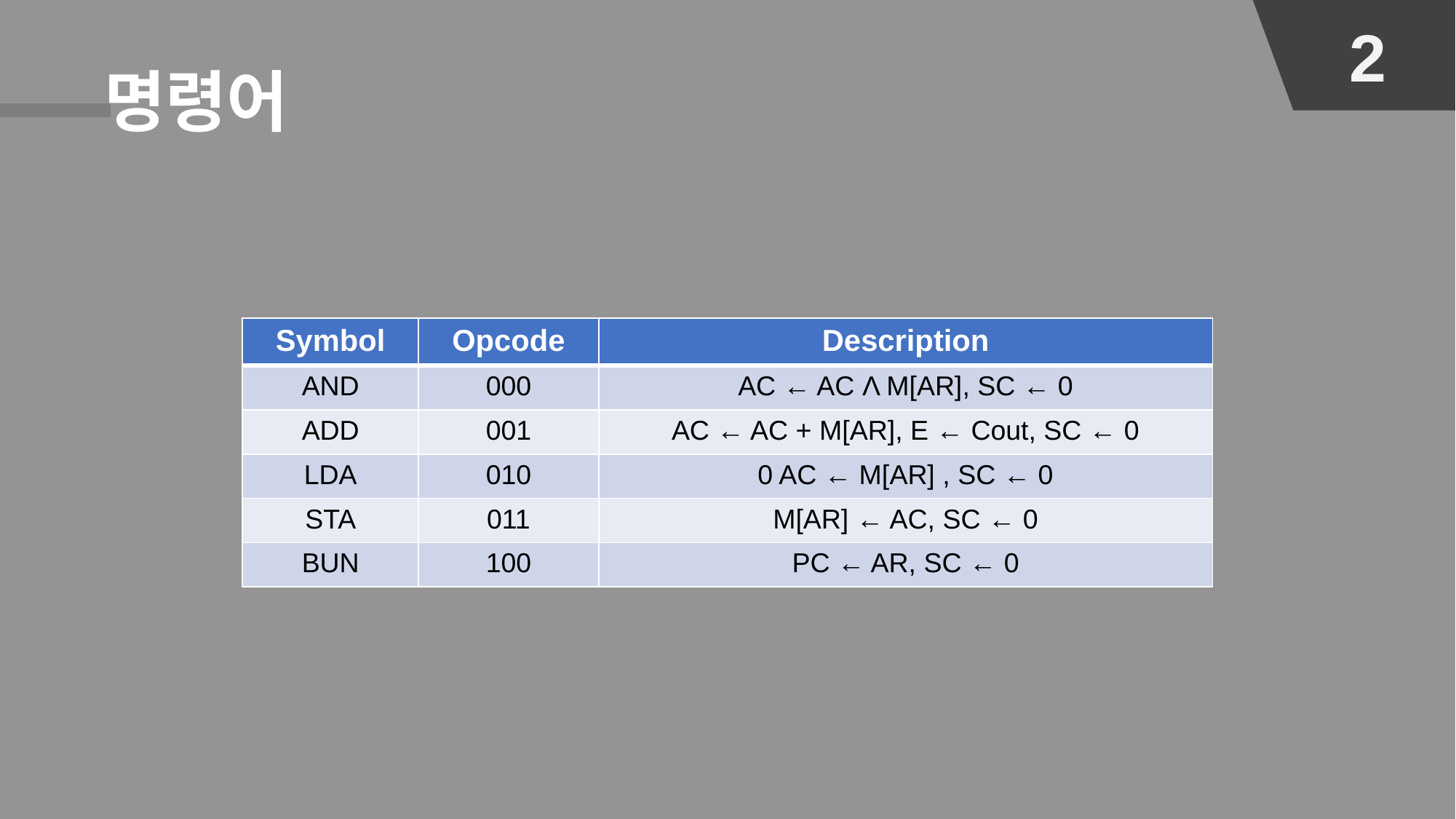

명령어
| Symbol | Opcode | Description |
| --- | --- | --- |
| AND | 000 | AC ← AC Λ M[AR], SC ← 0 |
| ADD | 001 | AC ← AC + M[AR], E ← Cout, SC ← 0 |
| LDA | 010 | 0 AC ← M[AR] , SC ← 0 |
| STA | 011 | M[AR] ← AC, SC ← 0 |
| BUN | 100 | PC ← AR, SC ← 0 |